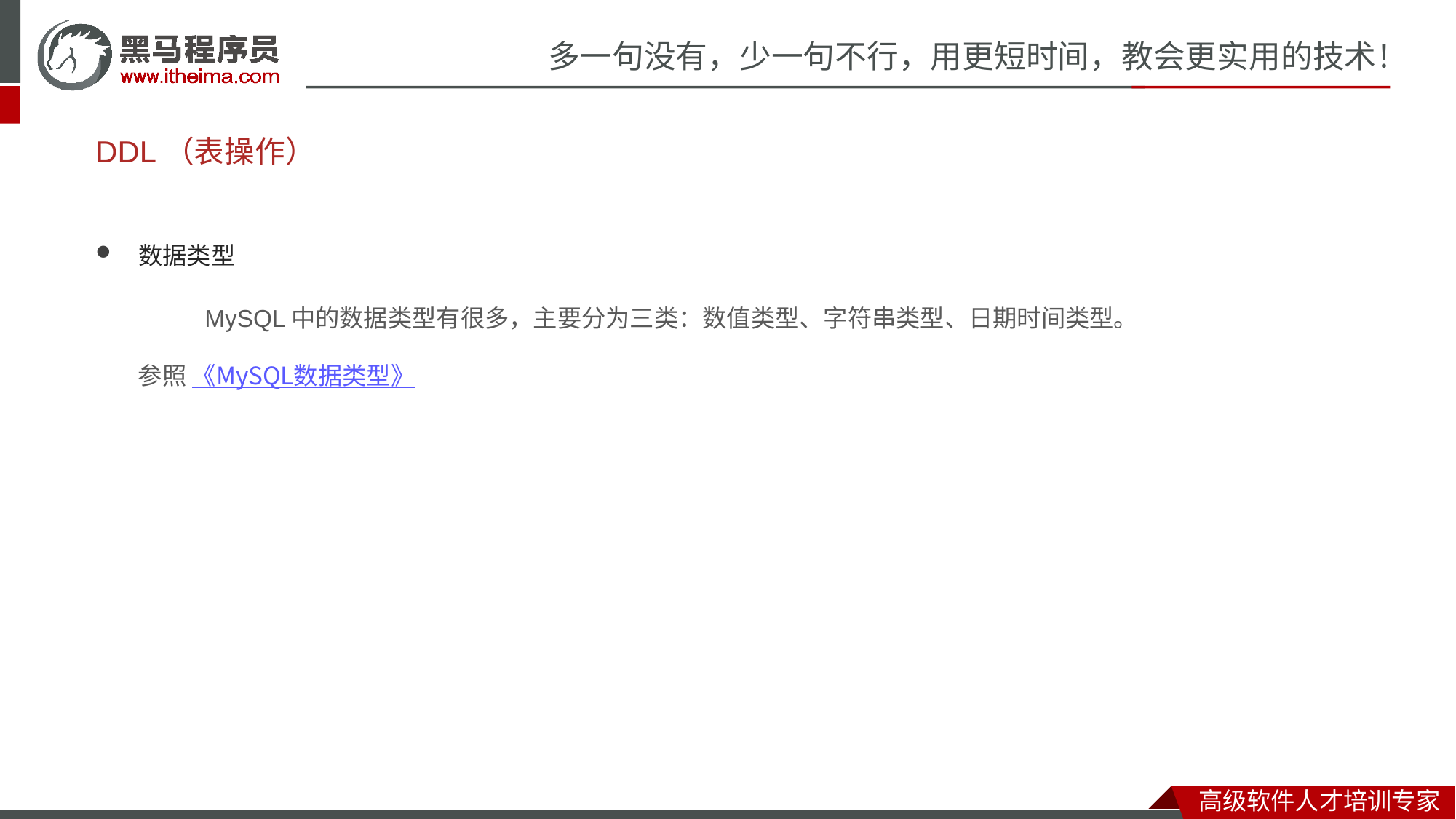

# DDL（表操作）
数据类型
	MySQL中的数据类型有很多，主要分为三类：数值类型、字符串类型、日期时间类型。

参照 《MySQL数据类型》